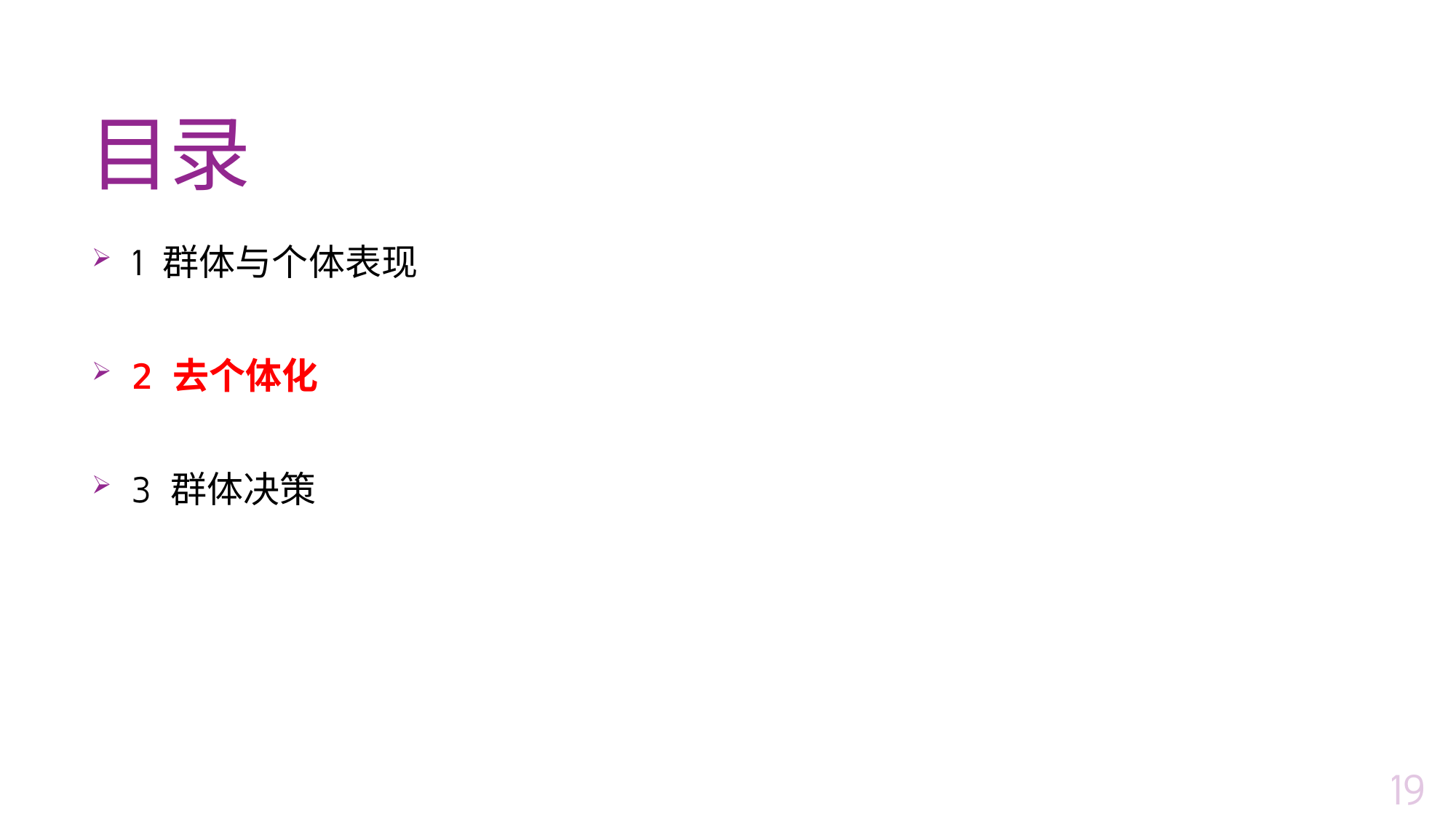

# 目录
1 群体与个体表现

2 去个体化

3 群体决策

19